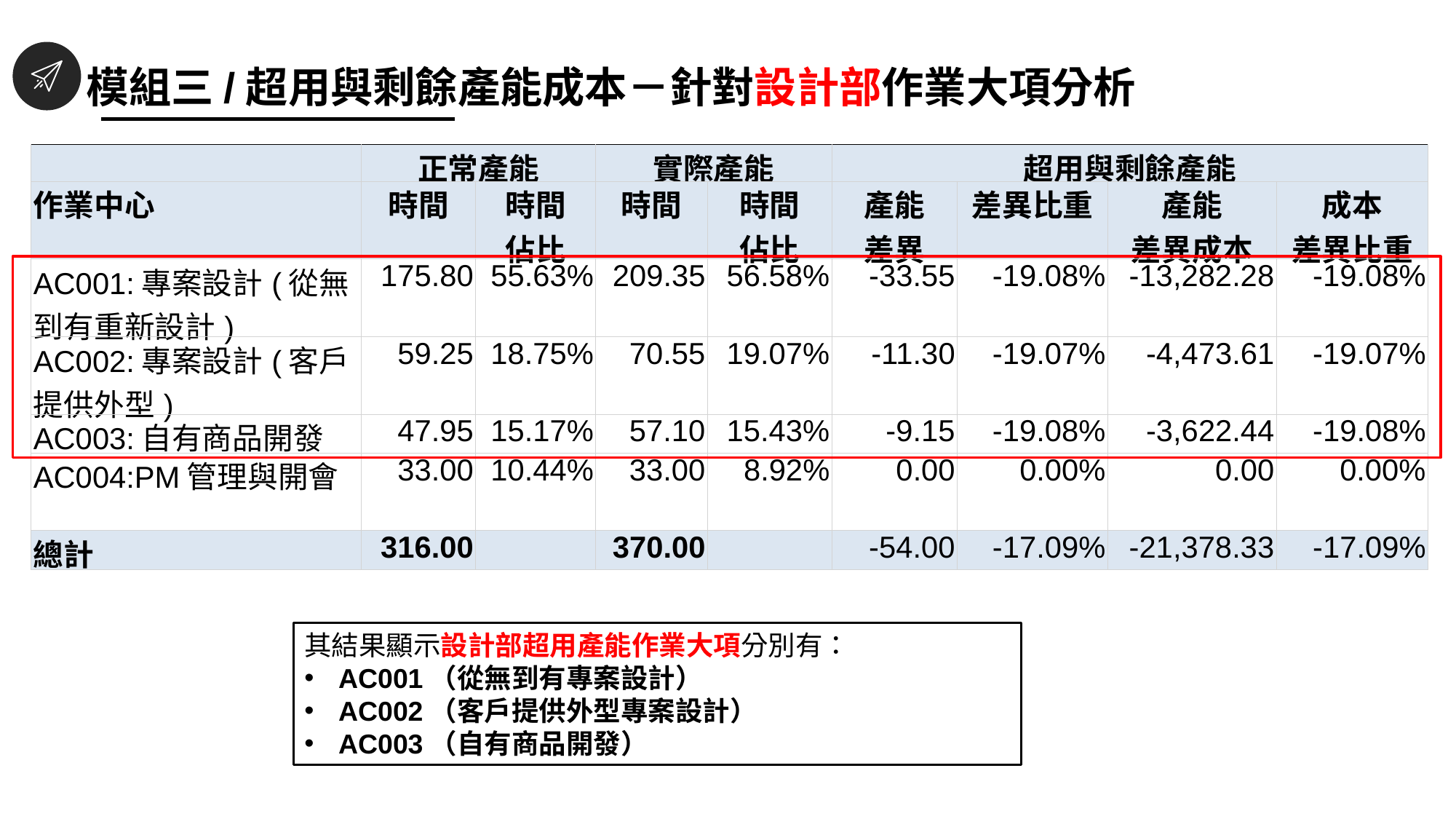

模組三/超用與剩餘產能成本－針對設計部作業大項分析

|  | 正常產能 |  | 實際產能 |  | 超用與剩餘產能 |  |  |  |
| --- | --- | --- | --- | --- | --- | --- | --- | --- |
| 作業中心 | 時間 | 時間 佔比 | 時間 | 時間 佔比 | 產能 差異 | 差異比重 | 產能 差異成本 | 成本 差異比重 |
| AC001:專案設計(從無到有重新設計) | 175.80 | 55.63% | 209.35 | 56.58% | -33.55 | -19.08% | -13,282.28 | -19.08% |
| AC002:專案設計(客戶提供外型) | 59.25 | 18.75% | 70.55 | 19.07% | -11.30 | -19.07% | -4,473.61 | -19.07% |
| AC003:自有商品開發 | 47.95 | 15.17% | 57.10 | 15.43% | -9.15 | -19.08% | -3,622.44 | -19.08% |
| AC004:PM管理與開會 | 33.00 | 10.44% | 33.00 | 8.92% | 0.00 | 0.00% | 0.00 | 0.00% |
| 總計 | 316.00 |  | 370.00 |  | -54.00 | -17.09% | -21,378.33 | -17.09% |

其結果顯示設計部超用產能作業大項分別有：
AC001（從無到有專案設計）
AC002（客戶提供外型專案設計）
AC003（自有商品開發）